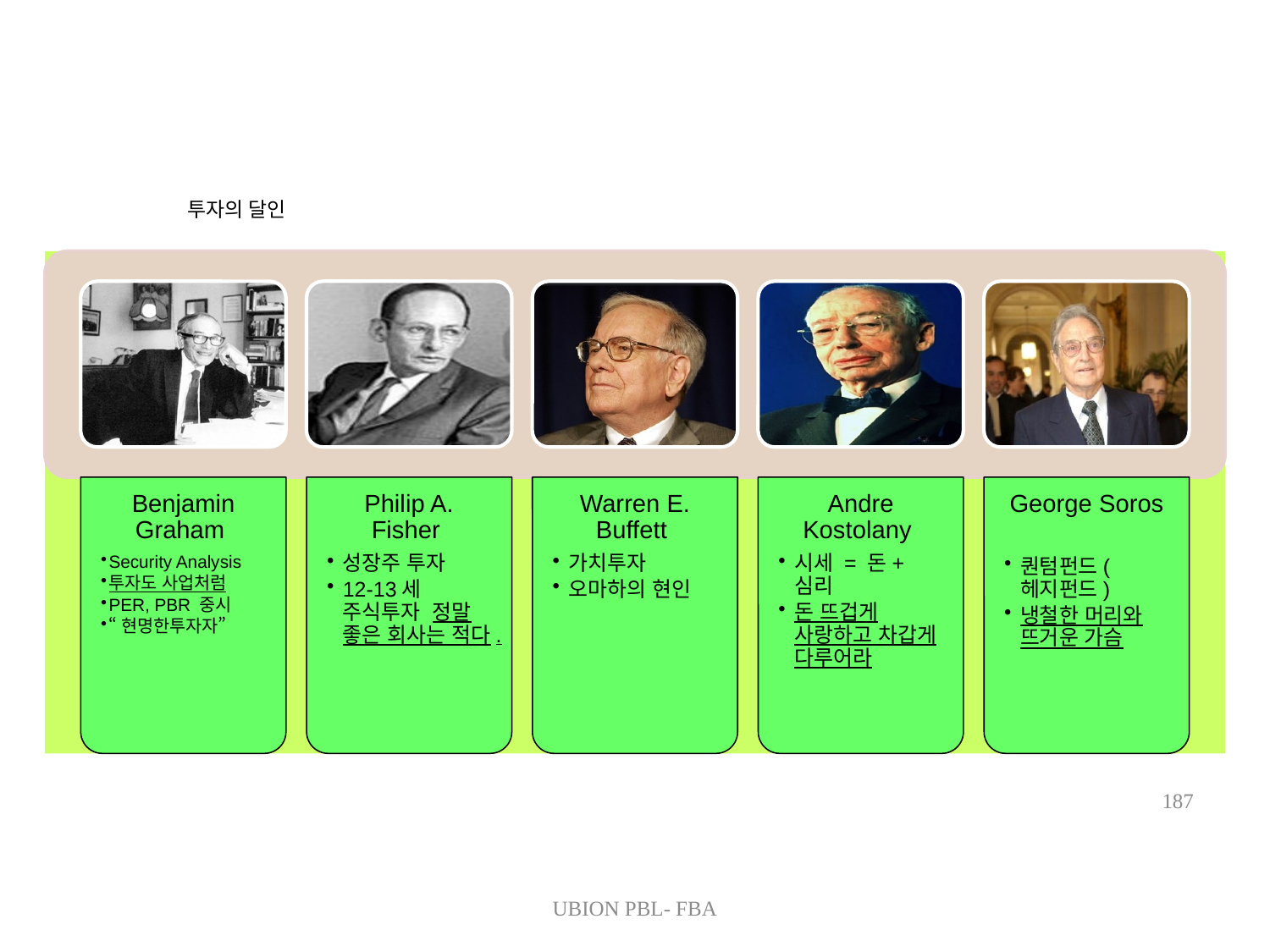

# 투자의 달인
Benjamin Graham
Security Analysis
투자도 사업처럼
PER, PBR 중시
“현명한투자자”
Philip A. Fisher
성장주 투자
12-13세
주식투자  정말 좋은 회사는 적다.
Warren E. Buffett
가치투자
오마하의 현인
Andre Kostolany
시세 = 돈+심리
돈 뜨겁게 사랑하고 차갑게 다루어라
George Soros
퀀텀펀드(헤지펀드)
냉철한 머리와 뜨거운 가슴
187
UBION PBL- FBA